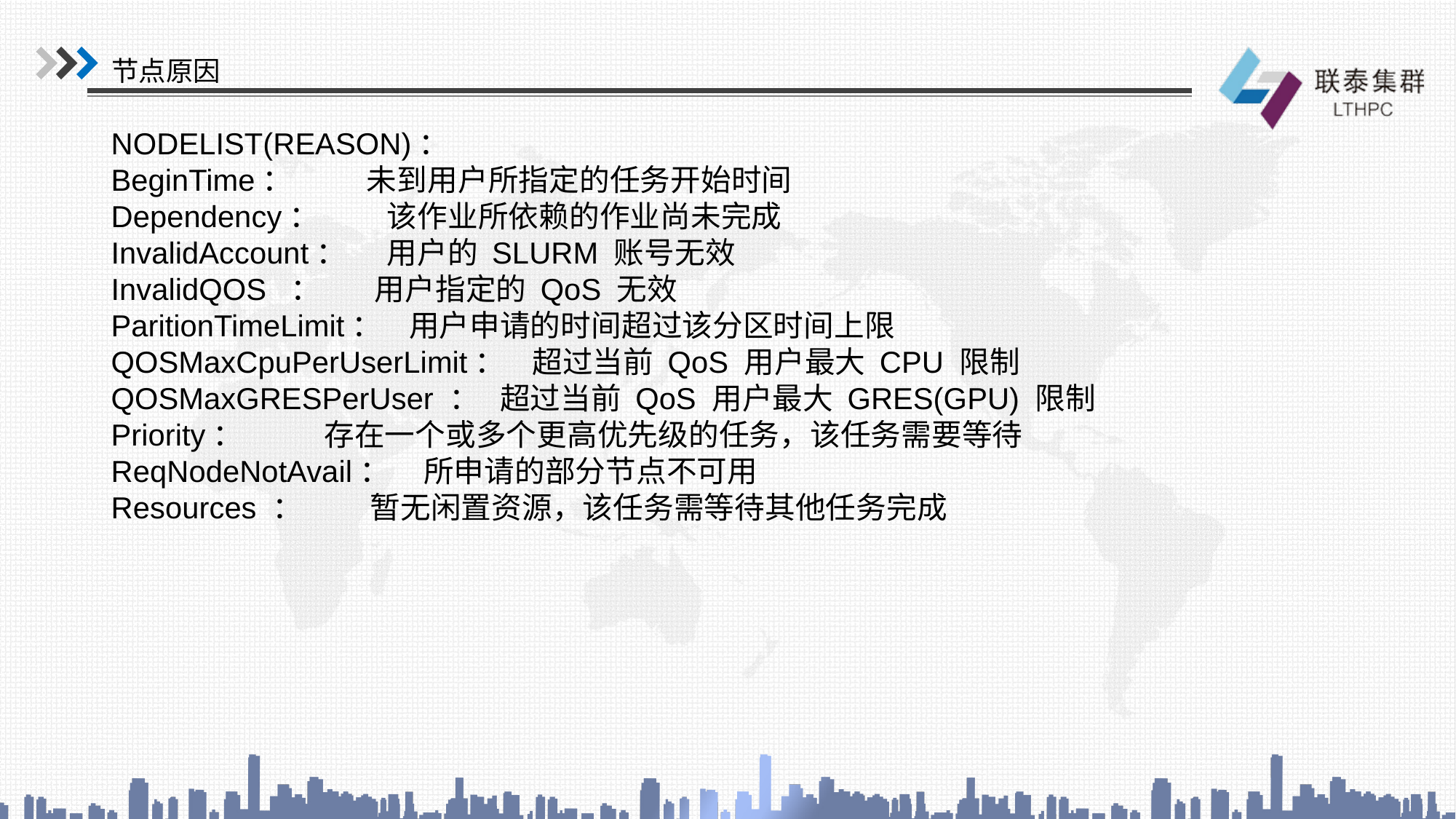

节点原因
NODELIST(REASON)：
BeginTime：           未到用户所指定的任务开始时间
Dependency：          该作业所依赖的作业尚未完成
InvalidAccount：      用户的 SLURM 账号无效
InvalidQOS  ：        用户指定的 QoS 无效
ParitionTimeLimit：    用户申请的时间超过该分区时间上限
QOSMaxCpuPerUserLimit：    超过当前 QoS 用户最大 CPU 限制
QOSMaxGRESPerUser ：   超过当前 QoS 用户最大 GRES(GPU) 限制
Priority：            存在一个或多个更高优先级的任务，该任务需要等待
ReqNodeNotAvail：     所申请的部分节点不可用
Resources ：          暂无闲置资源，该任务需等待其他任务完成